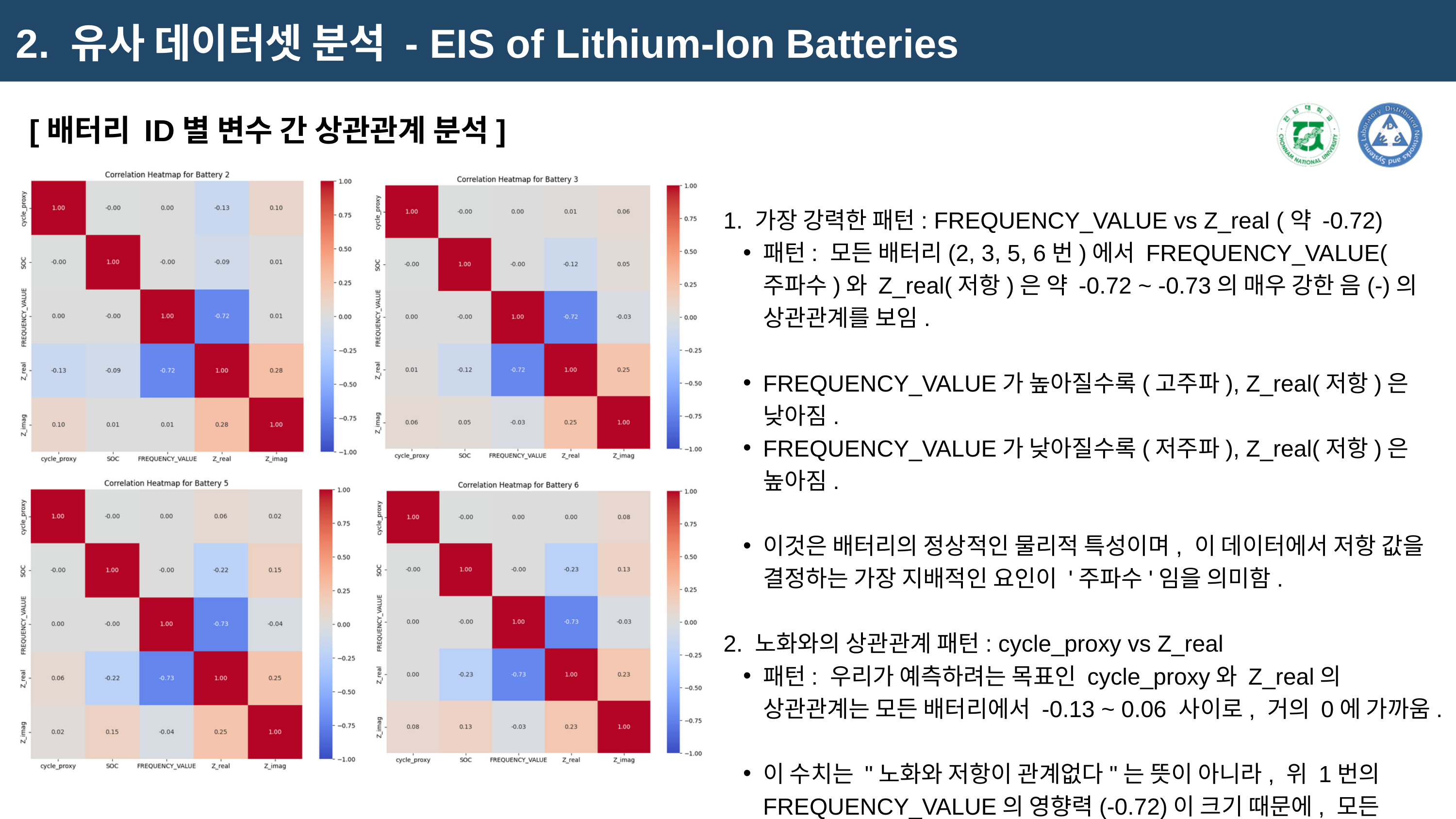

2. 유사 데이터셋 분석 - EIS of Lithium-Ion Batteries
[배터리 ID별 변수 간 상관관계 분석]

1. 가장 강력한 패턴: FREQUENCY_VALUE vs Z_real (약 -0.72)
패턴: 모든 배터리(2, 3, 5, 6번)에서 FREQUENCY_VALUE(주파수)와 Z_real(저항)은 약 -0.72 ~ -0.73의 매우 강한 음(-)의 상관관계를 보임.

FREQUENCY_VALUE가 높아질수록(고주파), Z_real(저항)은 낮아짐.
FREQUENCY_VALUE가 낮아질수록(저주파), Z_real(저항)은 높아짐.

이것은 배터리의 정상적인 물리적 특성이며, 이 데이터에서 저항 값을 결정하는 가장 지배적인 요인이 '주파수'임을 의미함.

2. 노화와의 상관관계 패턴: cycle_proxy vs Z_real
패턴: 우리가 예측하려는 목표인 cycle_proxy와 Z_real의 상관관계는 모든 배터리에서 -0.13 ~ 0.06 사이로, 거의 0에 가까움.

이 수치는 "노화와 저항이 관계없다"는 뜻이 아니라, 위 1번의FREQUENCY_VALUE의 영향력(-0.72)이 크기 때문에, 모든 주파수를 한꺼번에 평균 내어 계산한 상관관계에서는 cycle_proxy의 영향력이 통계적으로 묻혀버린 결과임.